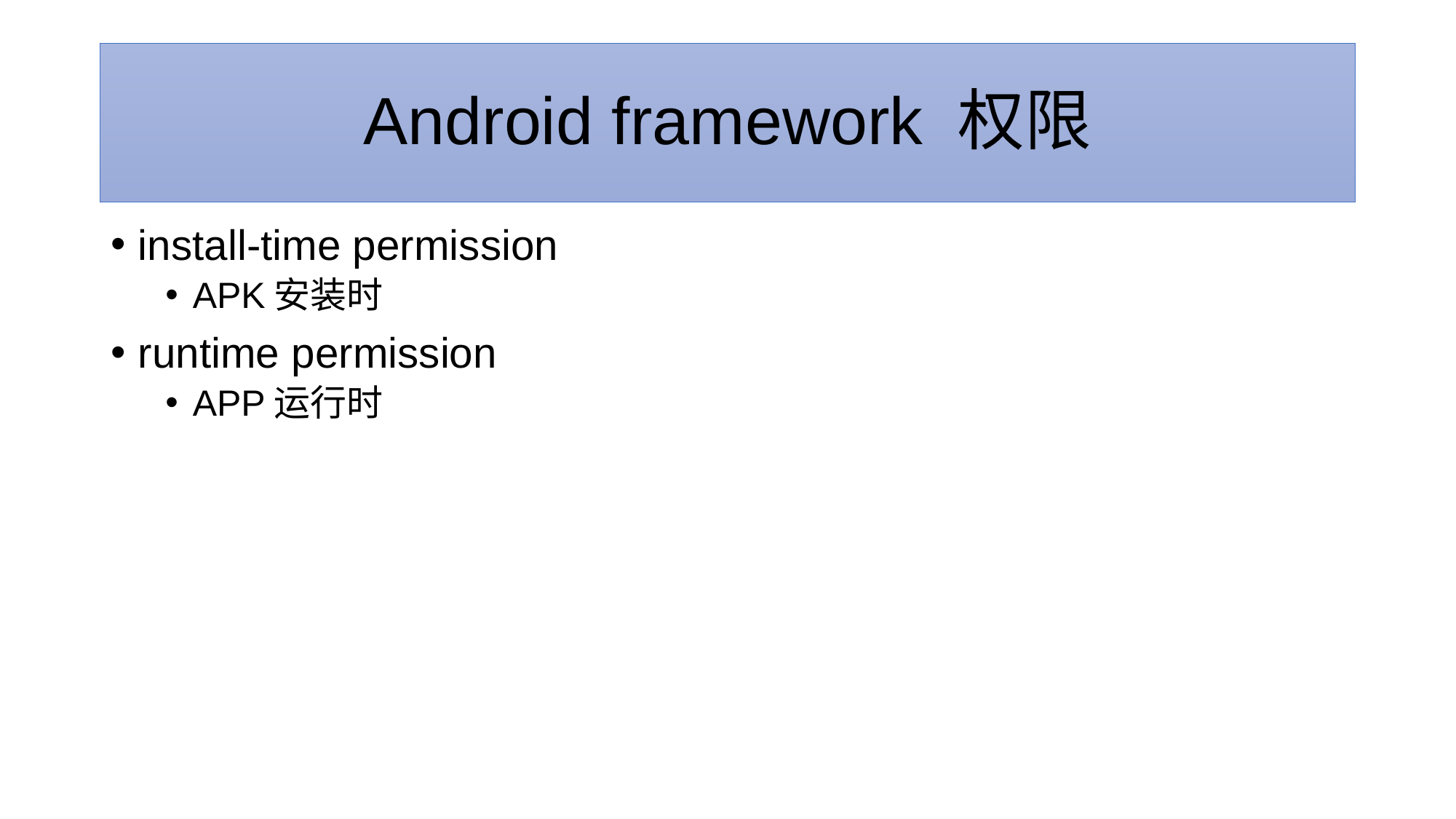

# Android framework 权限
install-time permission
APK安装时
runtime permission
APP运行时